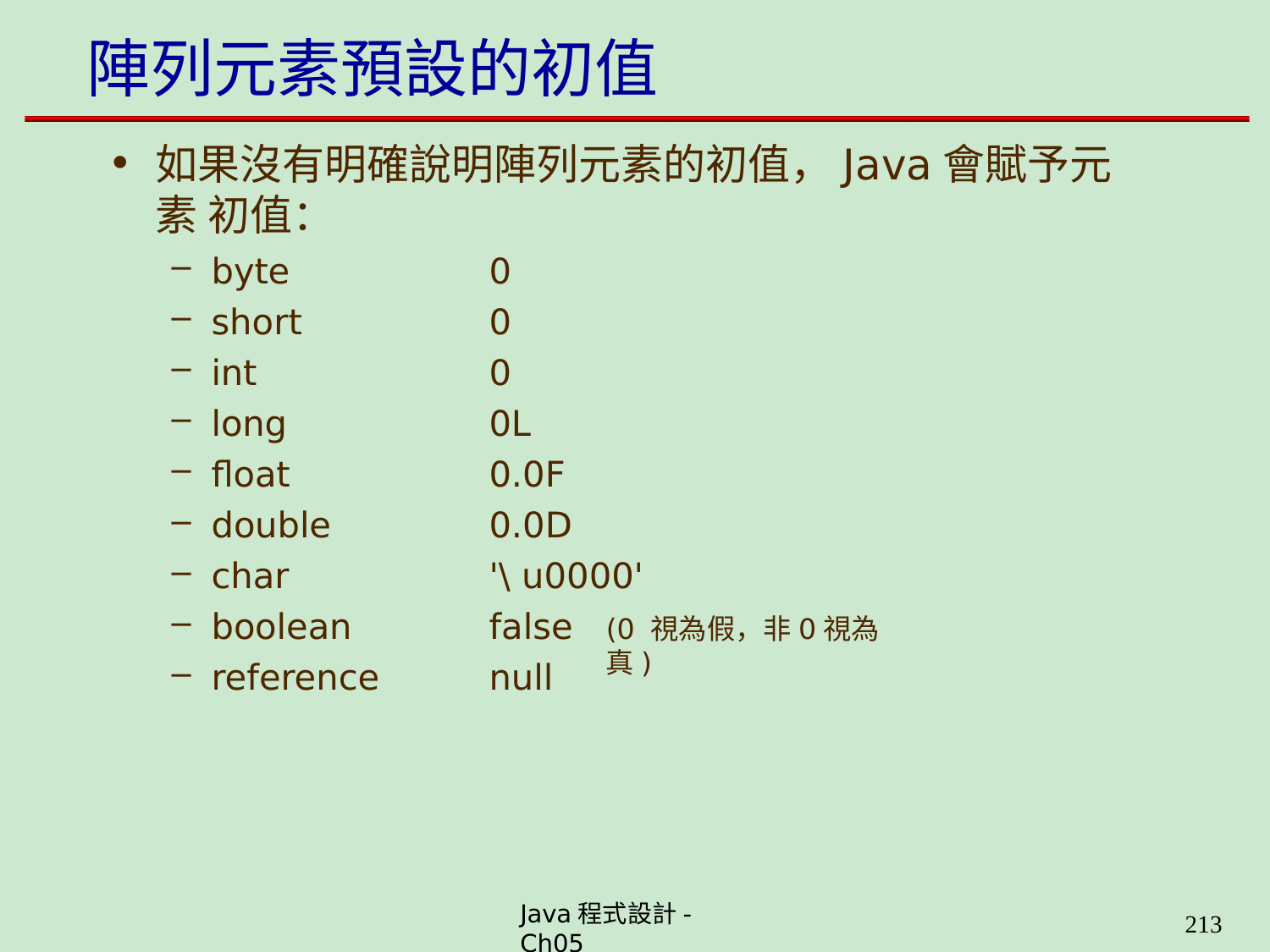

# 陣列元素預設的初值
如果沒有明確說明陣列元素的初值，Java會賦予元素 初值：
byte
short
int
long
float
double
char
boolean
reference
0
0
0
0L
0.0F
0.0D
'\ u0000'
false
null
(0 視為假，非0視為真)
Java程式設計-Ch05
213